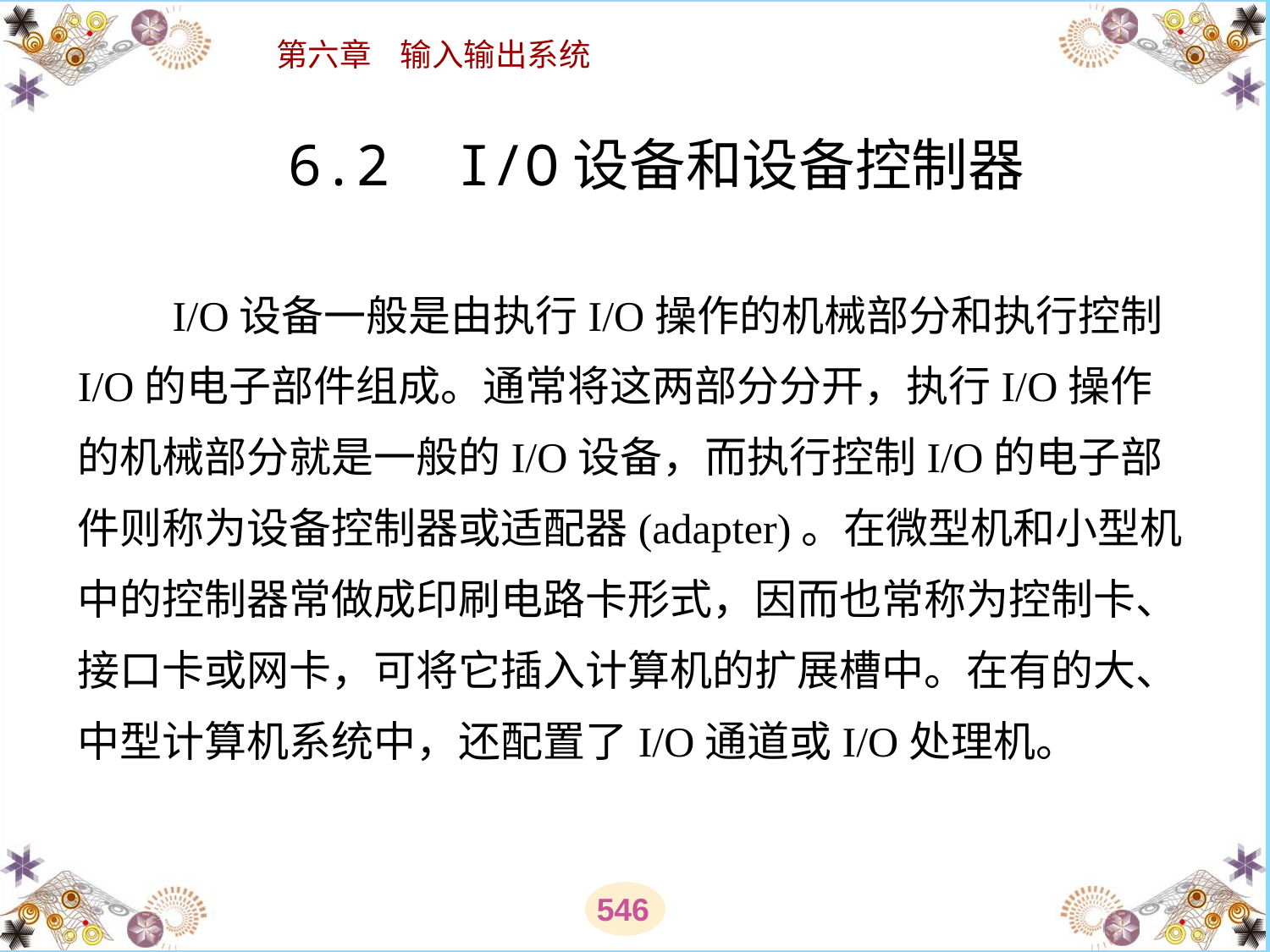

# 6.2  I/O设备和设备控制器 　　I/O设备一般是由执行I/O操作的机械部分和执行控制I/O的电子部件组成。通常将这两部分分开，执行I/O操作的机械部分就是一般的I/O设备，而执行控制I/O的电子部件则称为设备控制器或适配器(adapter)。在微型机和小型机中的控制器常做成印刷电路卡形式，因而也常称为控制卡、接口卡或网卡，可将它插入计算机的扩展槽中。在有的大、中型计算机系统中，还配置了I/O通道或I/O处理机。